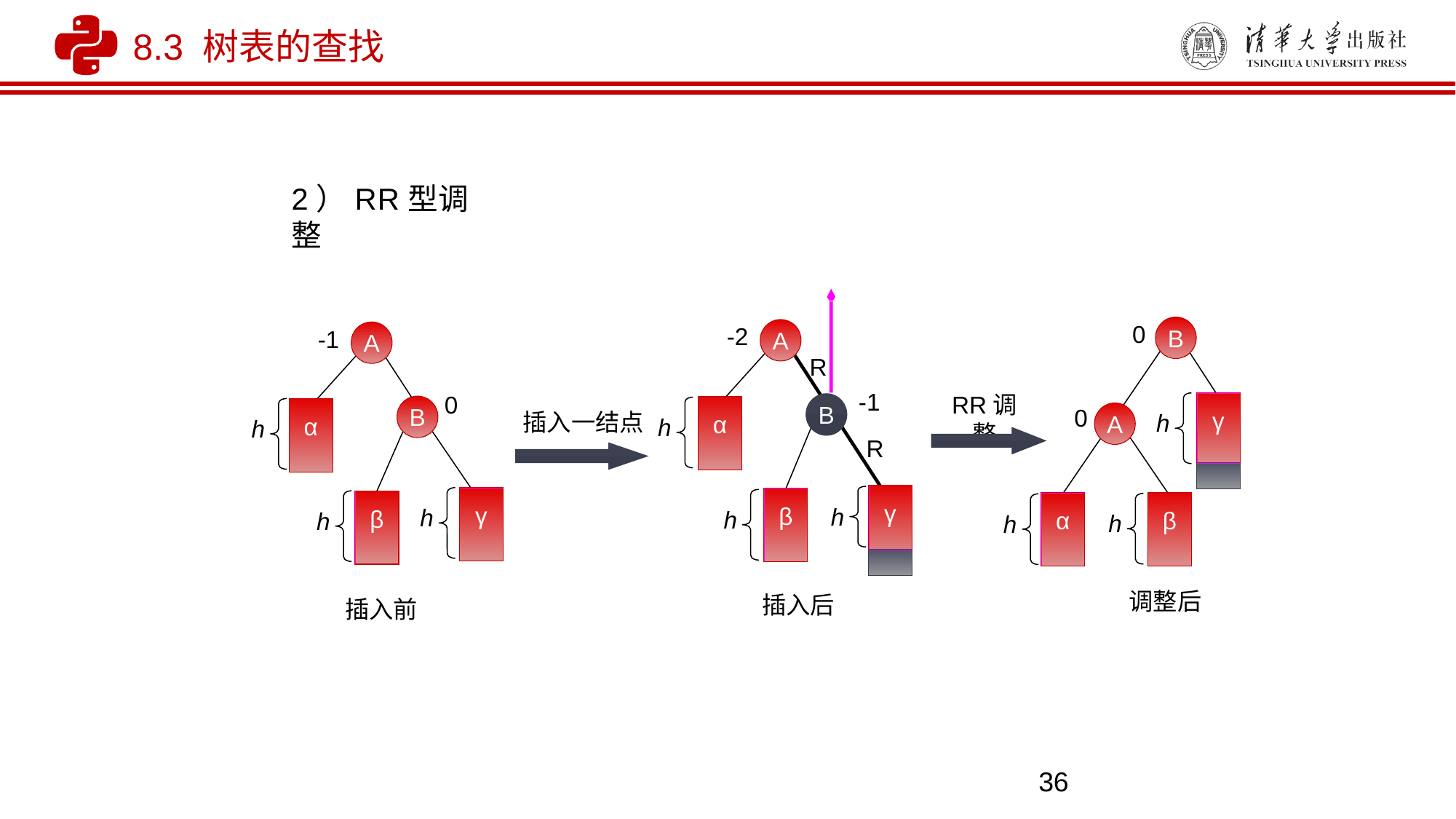

8.3 树表的查找

2）RR型调整

B
0

RR调整

γ
0
A
h

β
α

h
h
调整后
A
-2
R

-1
B
α

插入一结点
h

R

γ

β

h
h

插入后
A
-1

0
B

α
h

γ

β
h
h
插入前
36